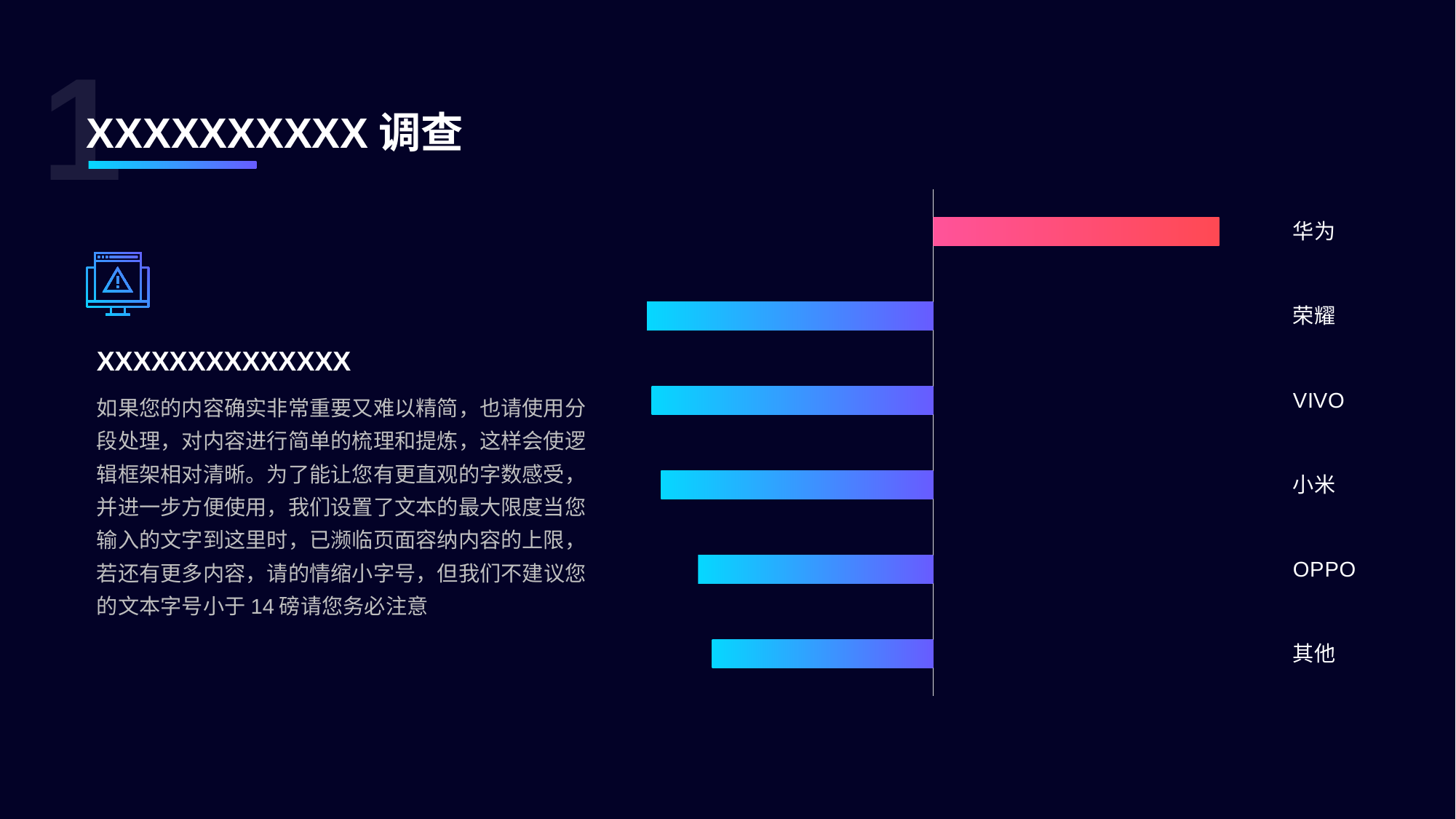

1
XXXXXXXXXX调查

### Chart

| Category | TGI值 |
|---|---|
| 华为 | 123.0 |
| 荣耀 | -123.0 |
| VIVO | -121.0 |
| 小米 | -117.0 |
| OPPO | -101.0 |
| 其他 | -95.0 |
XXXXXXXXXXXXXX
如果您的内容确实非常重要又难以精简，也请使用分段处理，对内容进行简单的梳理和提炼，这样会使逻辑框架相对清晰。为了能让您有更直观的字数感受，并进一步方便使用，我们设置了文本的最大限度当您输入的文字到这里时，已濒临页面容纳内容的上限，若还有更多内容，请的情缩小字号，但我们不建议您的文本字号小于14磅请您务必注意